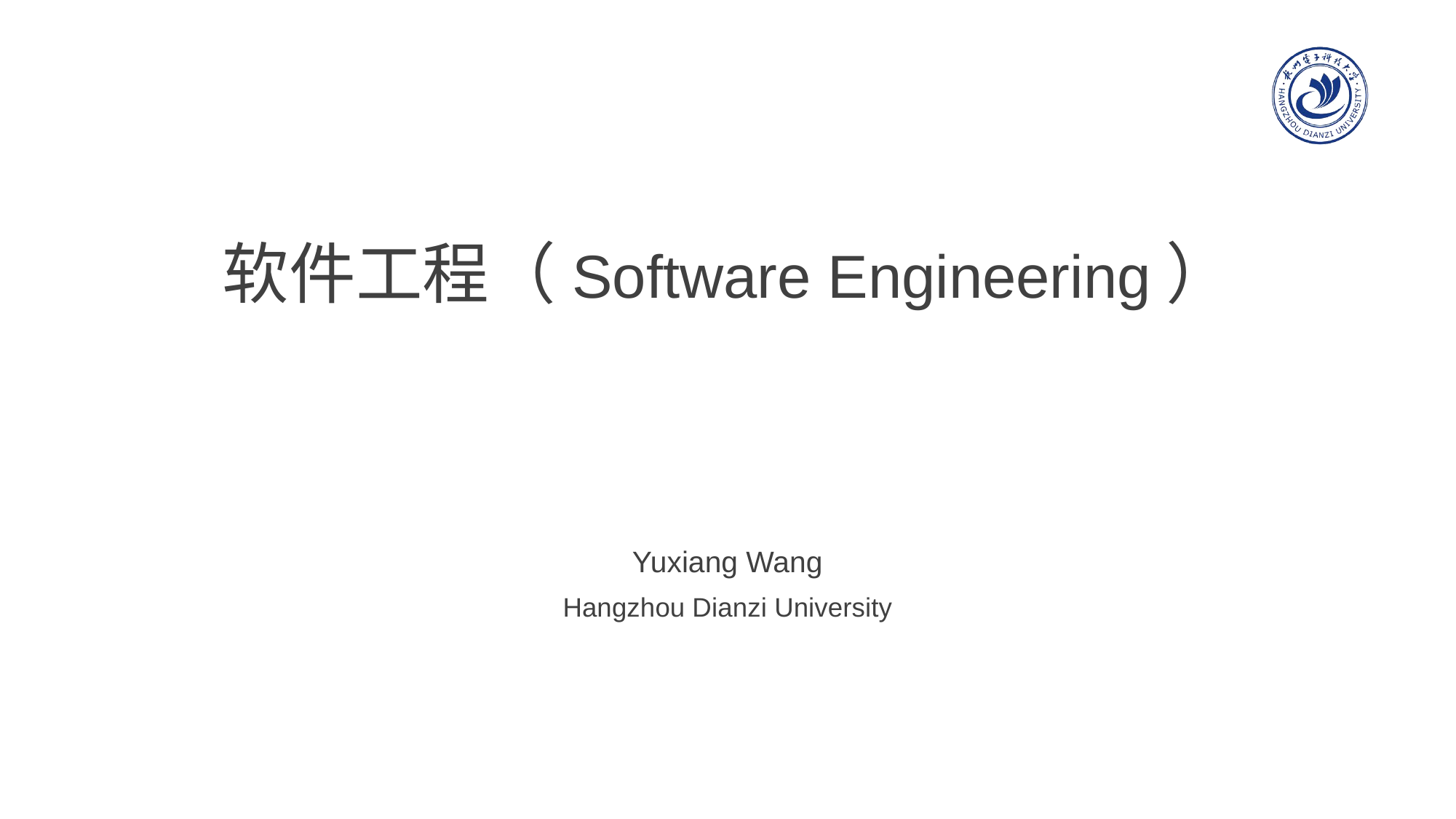

# 软件工程（Software Engineering）

Yuxiang Wang
Hangzhou Dianzi University